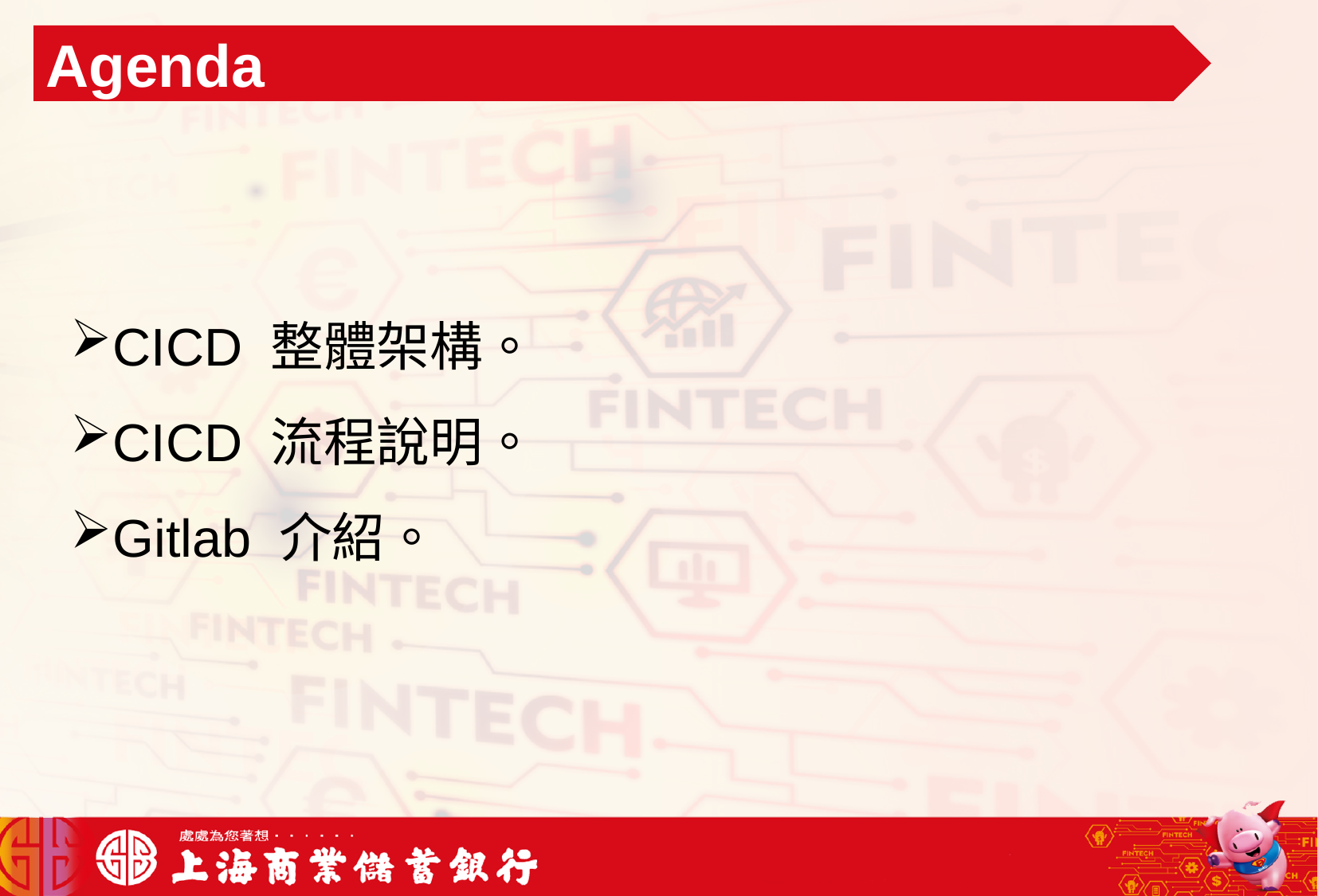

Agenda
CICD 整體架構。
CICD 流程說明。
Gitlab 介紹。